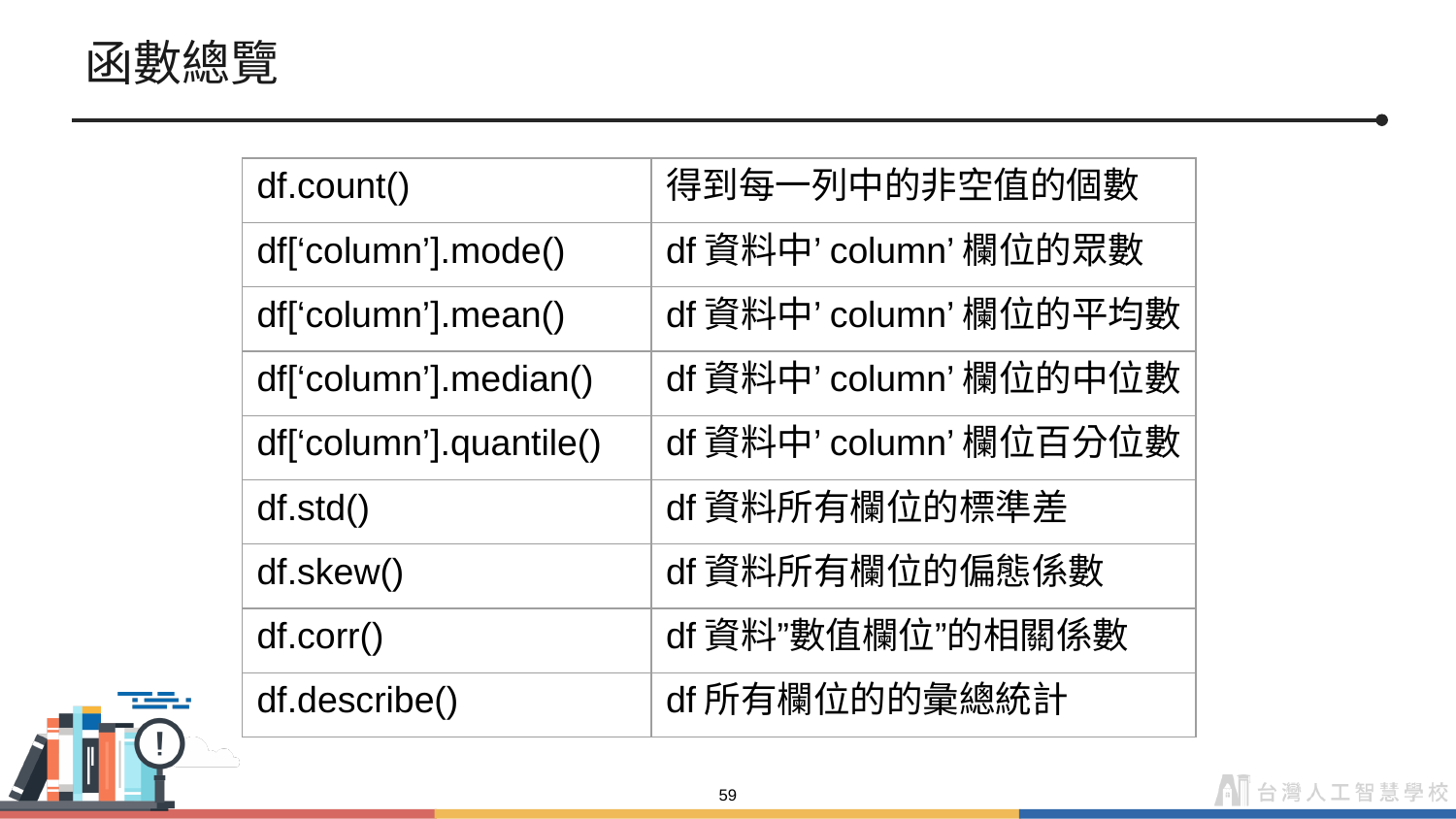

# 函數總覽
| df.count() | 得到每一列中的非空值的個數 |
| --- | --- |
| df[‘column’].mode() | df資料中’column’欄位的眾數 |
| df[‘column’].mean() | df資料中’column’欄位的平均數 |
| df[‘column’].median() | df資料中’column’欄位的中位數 |
| df[‘column’].quantile() | df資料中’column’欄位百分位數 |
| df.std() | df資料所有欄位的標準差 |
| df.skew() | df資料所有欄位的偏態係數 |
| df.corr() | df資料”數值欄位”的相關係數 |
| df.describe() | df所有欄位的的彙總統計 |
59